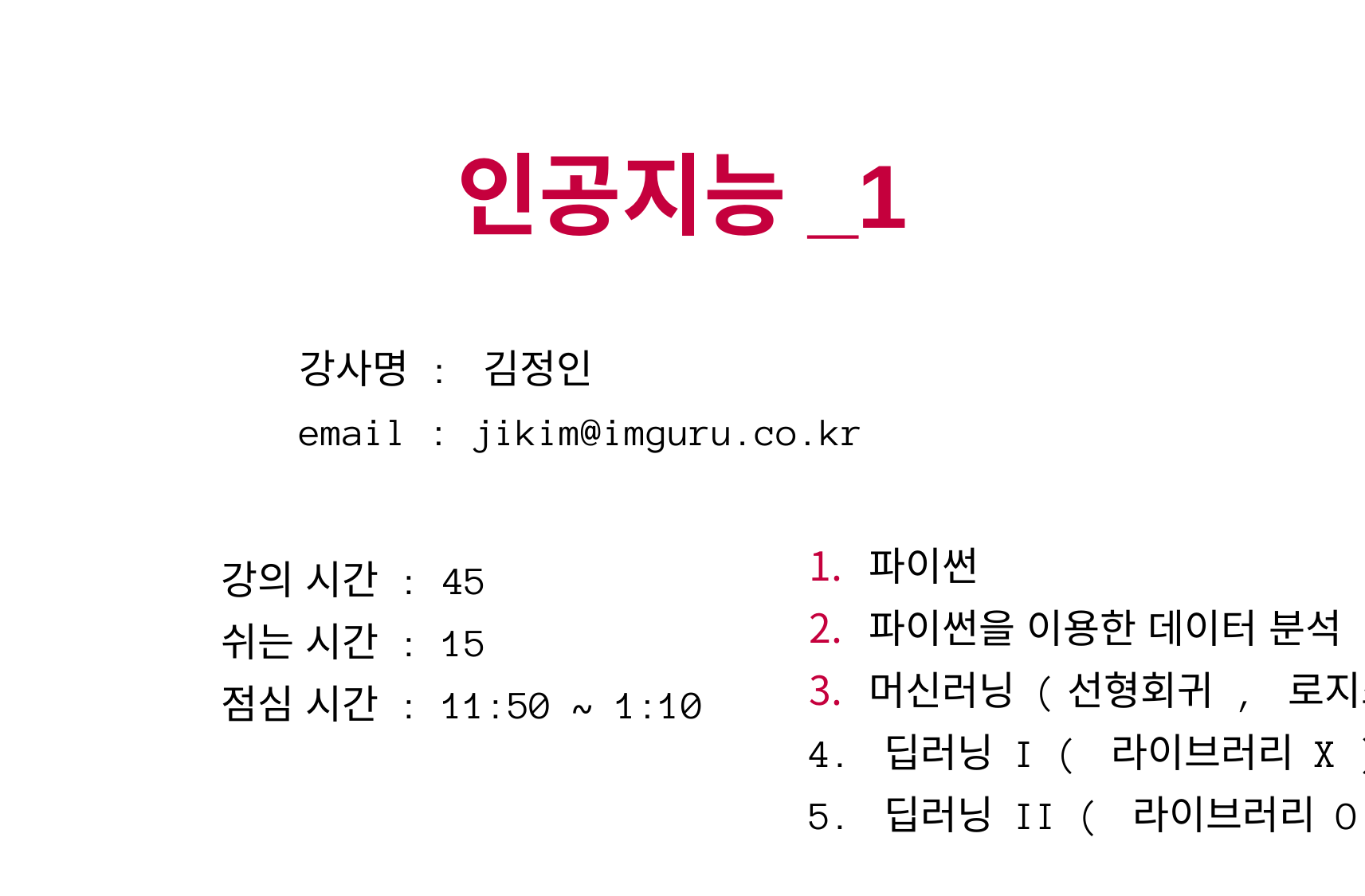

인공지능_1
강사명 : 김정인
email : jikim@imguru.co.kr
파이썬
파이썬을 이용한 데이터 분석
머신러닝 (선형회귀 , 로지스틱 회귀 )
4. 딥러닝 I ( 라이브러리 X )
5. 딥러닝 II ( 라이브러리 O )
강의 시간 : 45
쉬는 시간 : 15
점심 시간 : 11:50 ~ 1:10